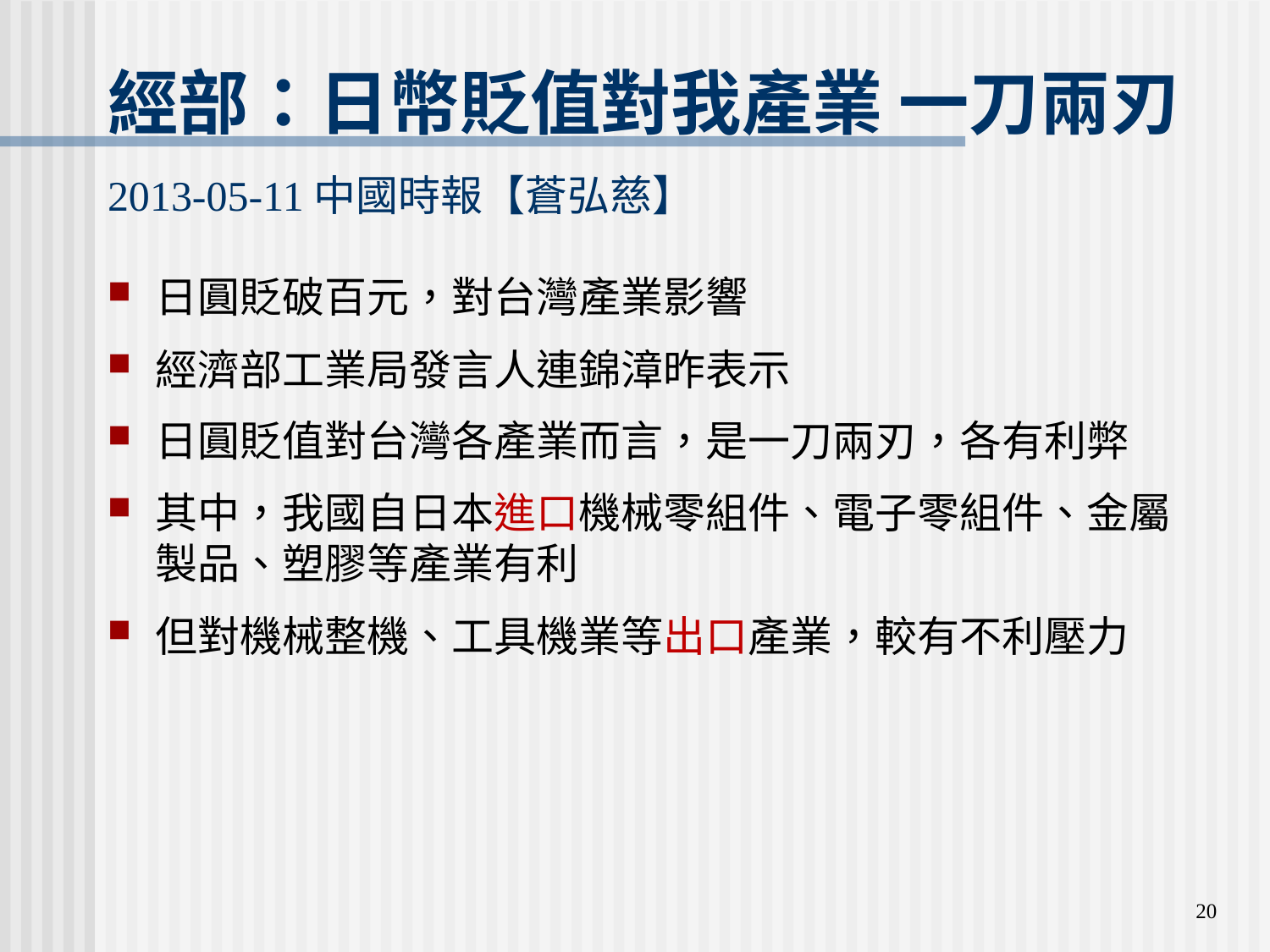

# 經部：日幣貶值對我產業 一刀兩刃 2013-05-11中國時報【蒼弘慈】
日圓貶破百元，對台灣產業影響
經濟部工業局發言人連錦漳昨表示
日圓貶值對台灣各產業而言，是一刀兩刃，各有利弊
其中，我國自日本進口機械零組件、電子零組件、金屬製品、塑膠等產業有利
但對機械整機、工具機業等出口產業，較有不利壓力
20